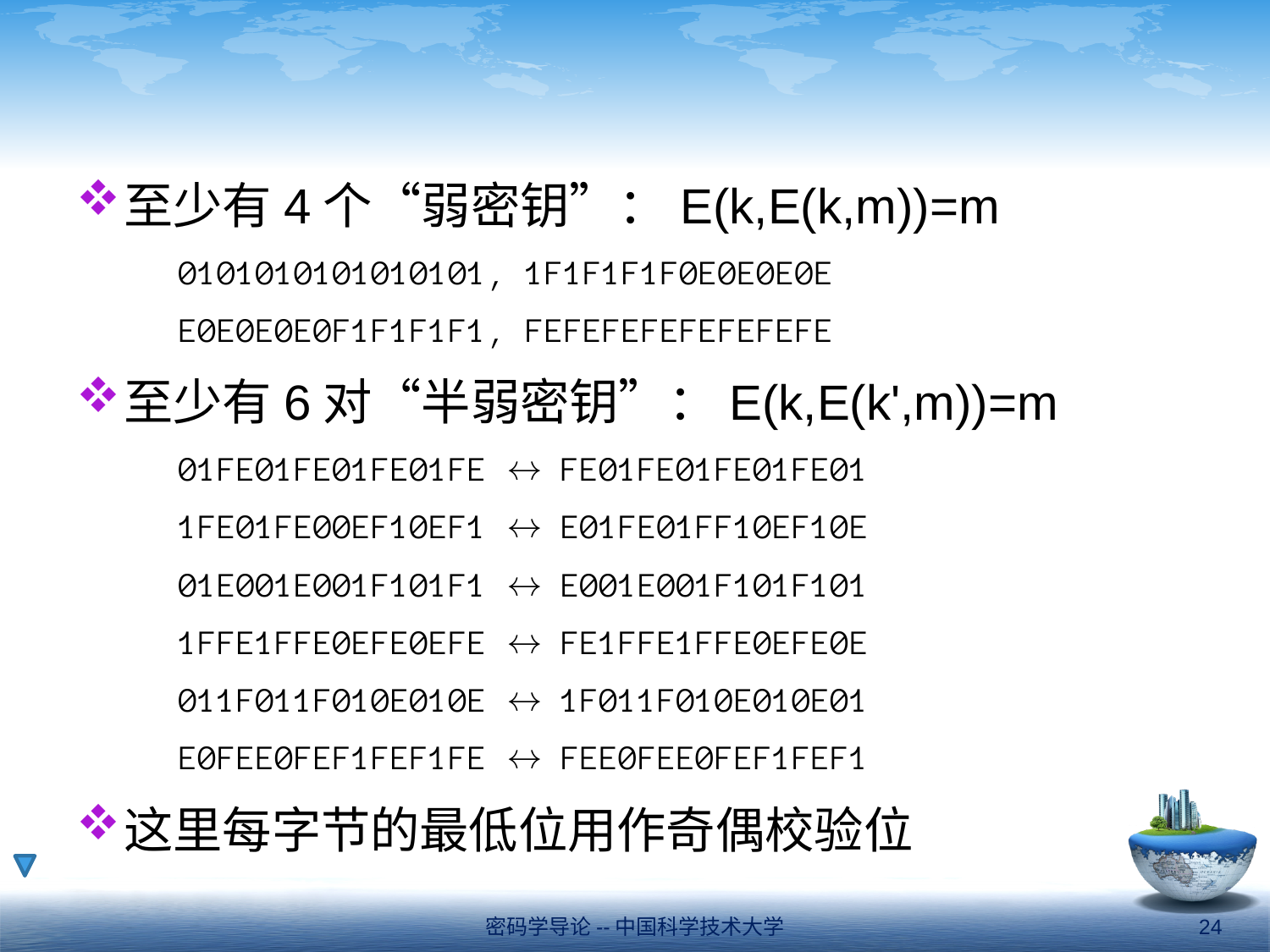

#
至少有4个“弱密钥”：E(k,E(k,m))=m
	0101010101010101, 1F1F1F1F0E0E0E0E
	E0E0E0E0F1F1F1F1, FEFEFEFEFEFEFEFE
至少有6对“半弱密钥”：E(k,E(k',m))=m
	01FE01FE01FE01FE ↔ FE01FE01FE01FE01
	1FE01FE00EF10EF1 ↔ E01FE01FF10EF10E
	01E001E001F101F1 ↔ E001E001F101F101
	1FFE1FFE0EFE0EFE ↔ FE1FFE1FFE0EFE0E
	011F011F010E010E ↔ 1F011F010E010E01
	E0FEE0FEF1FEF1FE ↔ FEE0FEE0FEF1FEF1
这里每字节的最低位用作奇偶校验位

密码学导论--中国科学技术大学
24